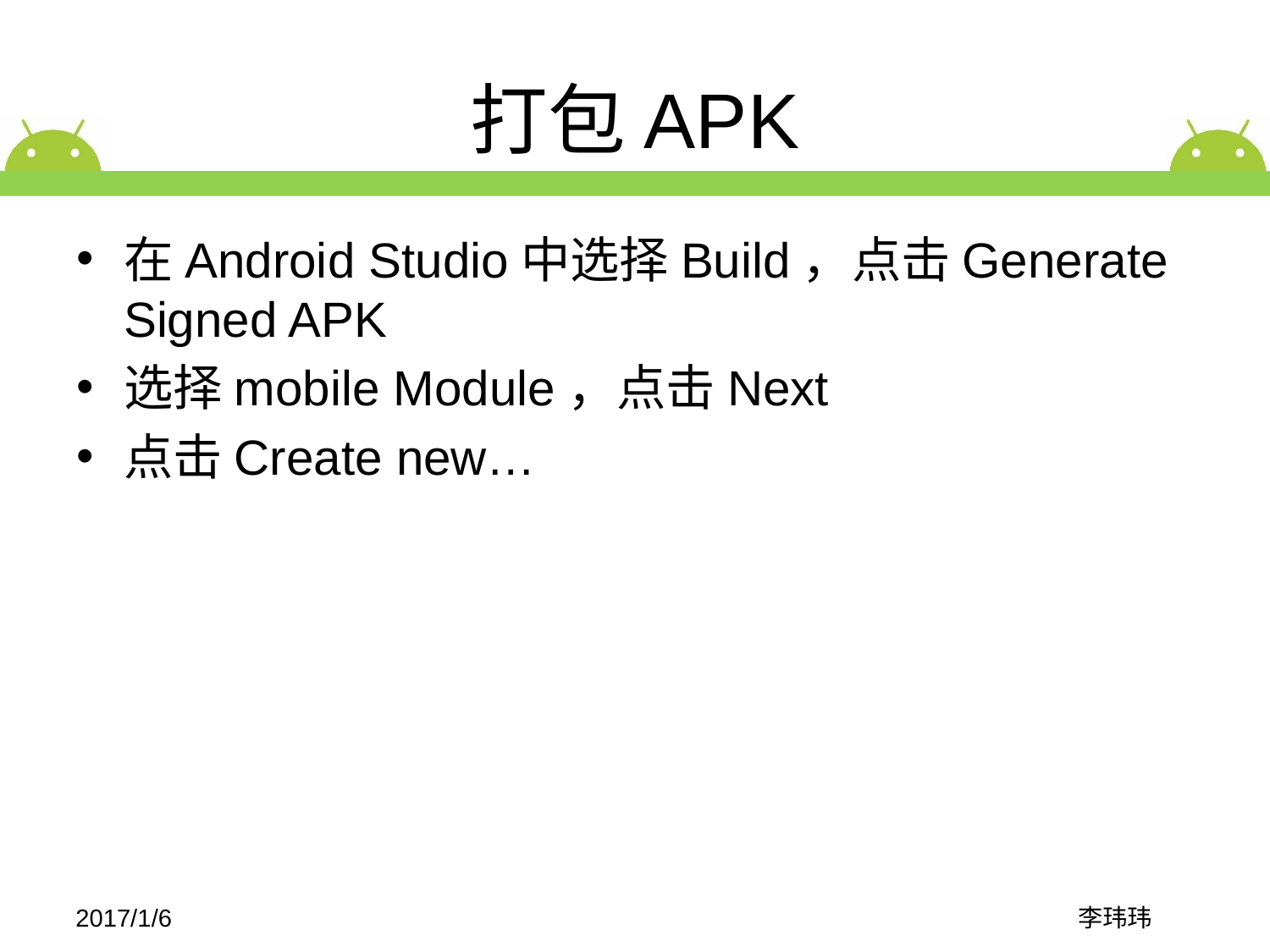

# 打包APK
在Android Studio中选择Build，点击Generate Signed APK
选择mobile Module，点击Next
点击Create new…